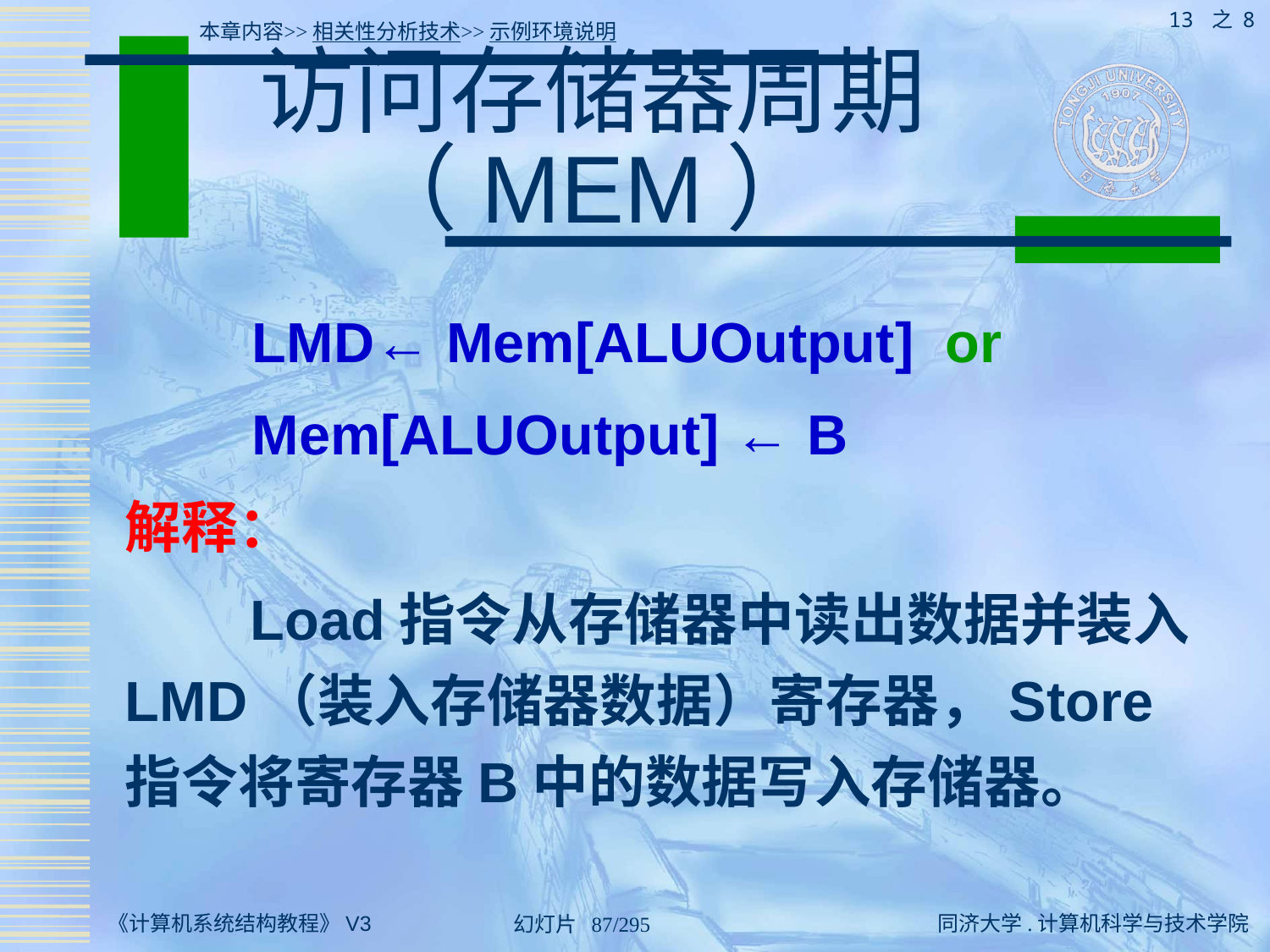

13 之 8
本章内容>>相关性分析技术>>示例环境说明
# 访问存储器周期（MEM）
	LMD← Mem[ALUOutput]  or
	Mem[ALUOutput] ← B
解释：
        Load指令从存储器中读出数据并装入LMD（装入存储器数据）寄存器，Store指令将寄存器B中的数据写入存储器。